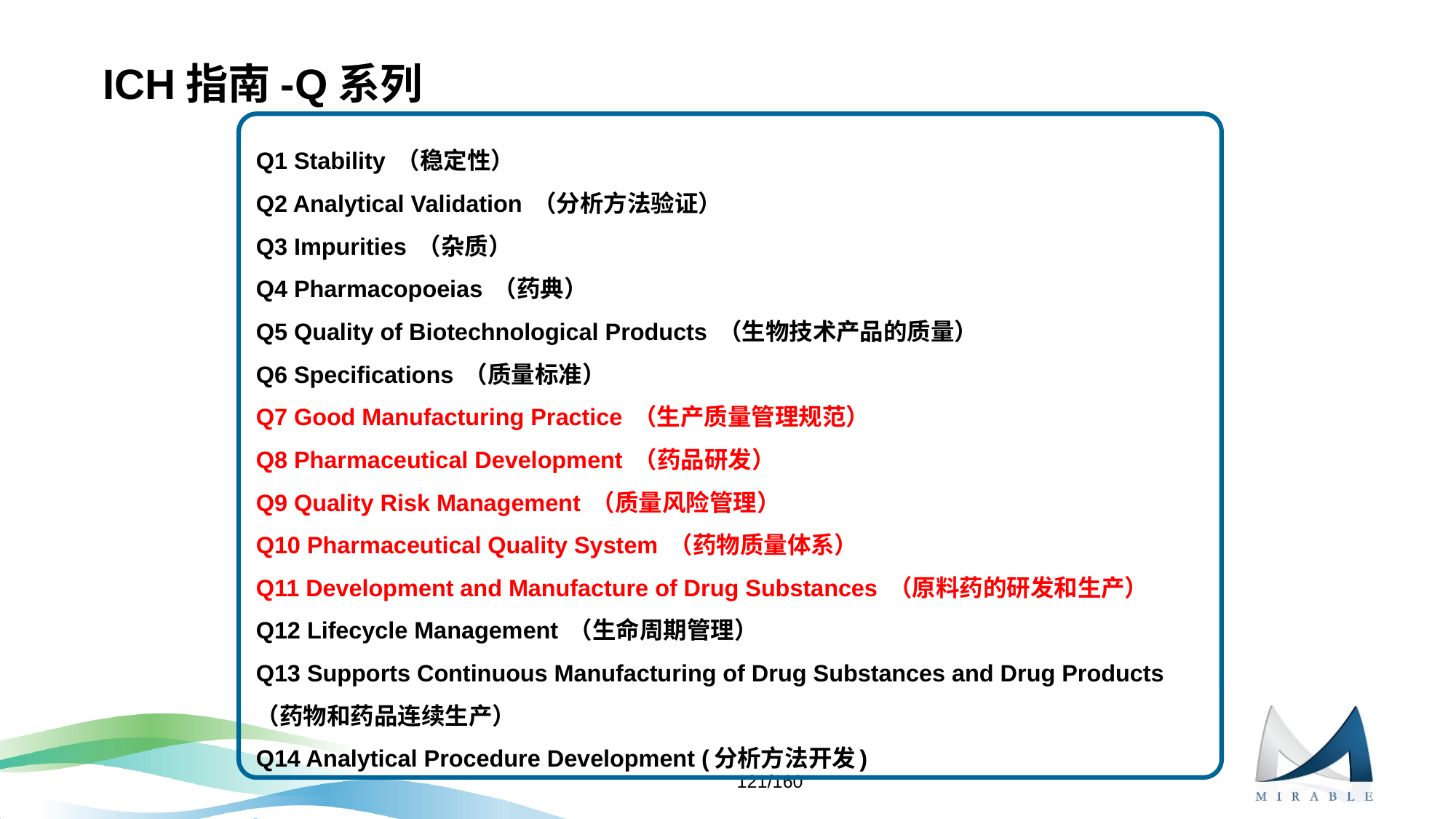

# ICH指南-Q系列

Q1 Stability （稳定性）
Q2 Analytical Validation （分析方法验证）
Q3 Impurities （杂质）
Q4 Pharmacopoeias （药典）
Q5 Quality of Biotechnological Products （生物技术产品的质量）
Q6 Specifications （质量标准）
Q7 Good Manufacturing Practice （生产质量管理规范）
Q8 Pharmaceutical Development （药品研发）
Q9 Quality Risk Management （质量风险管理）
Q10 Pharmaceutical Quality System （药物质量体系）
Q11 Development and Manufacture of Drug Substances （原料药的研发和生产）
Q12 Lifecycle Management （生命周期管理）
Q13 Supports Continuous Manufacturing of Drug Substances and Drug Products（药物和药品连续生产）
Q14 Analytical Procedure Development (分析方法开发)

121/160